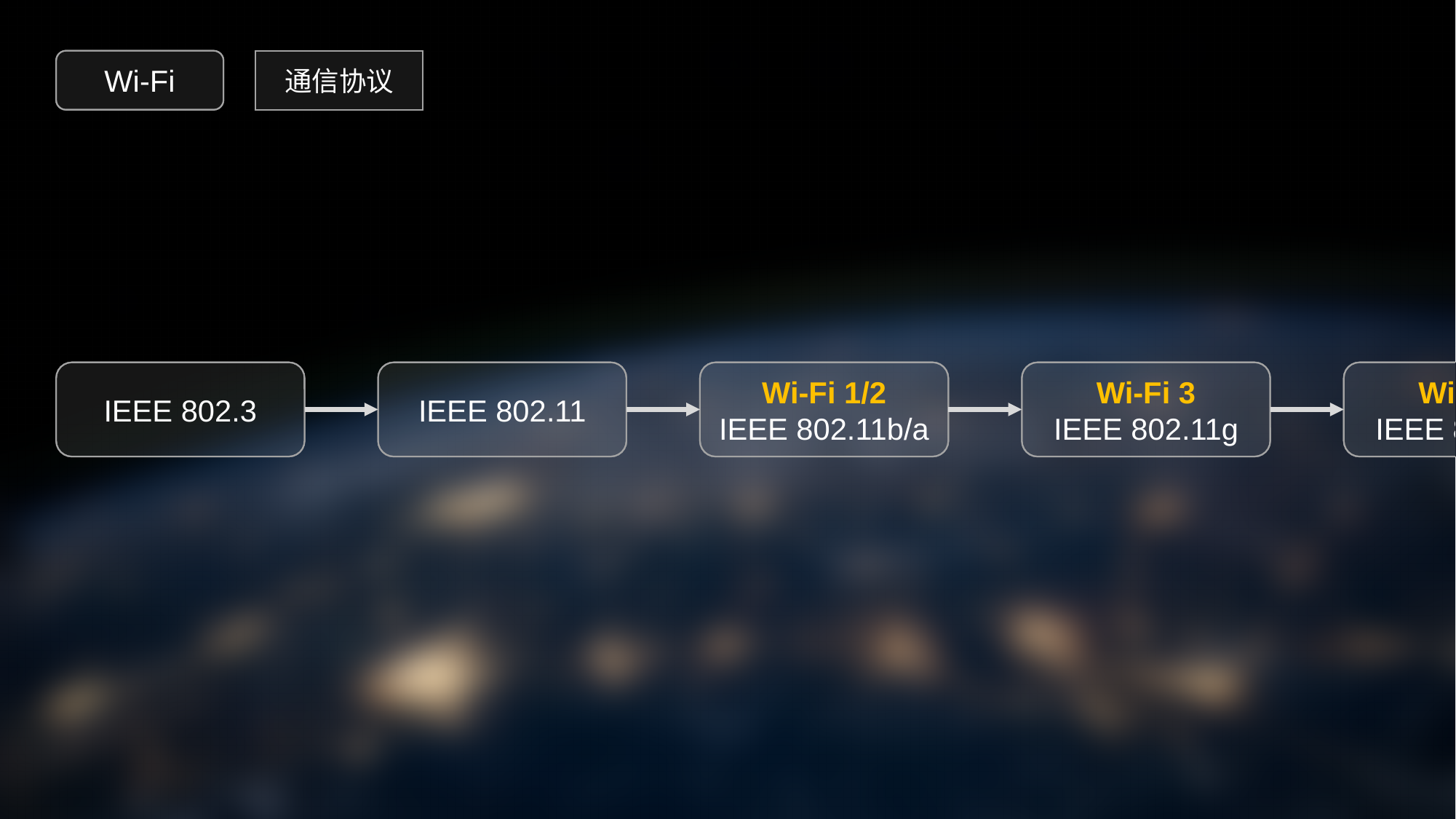

Wi-Fi

通信协议

Wi-Fi 4
IEEE 802.11n

Wi-Fi 5
IEEE 802.11ac

Wi-Fi 6
IEEE 802.11ax

IEEE 802.3

IEEE 802.11

Wi-Fi 1/2
IEEE 802.11b/a

Wi-Fi 3
IEEE 802.11g